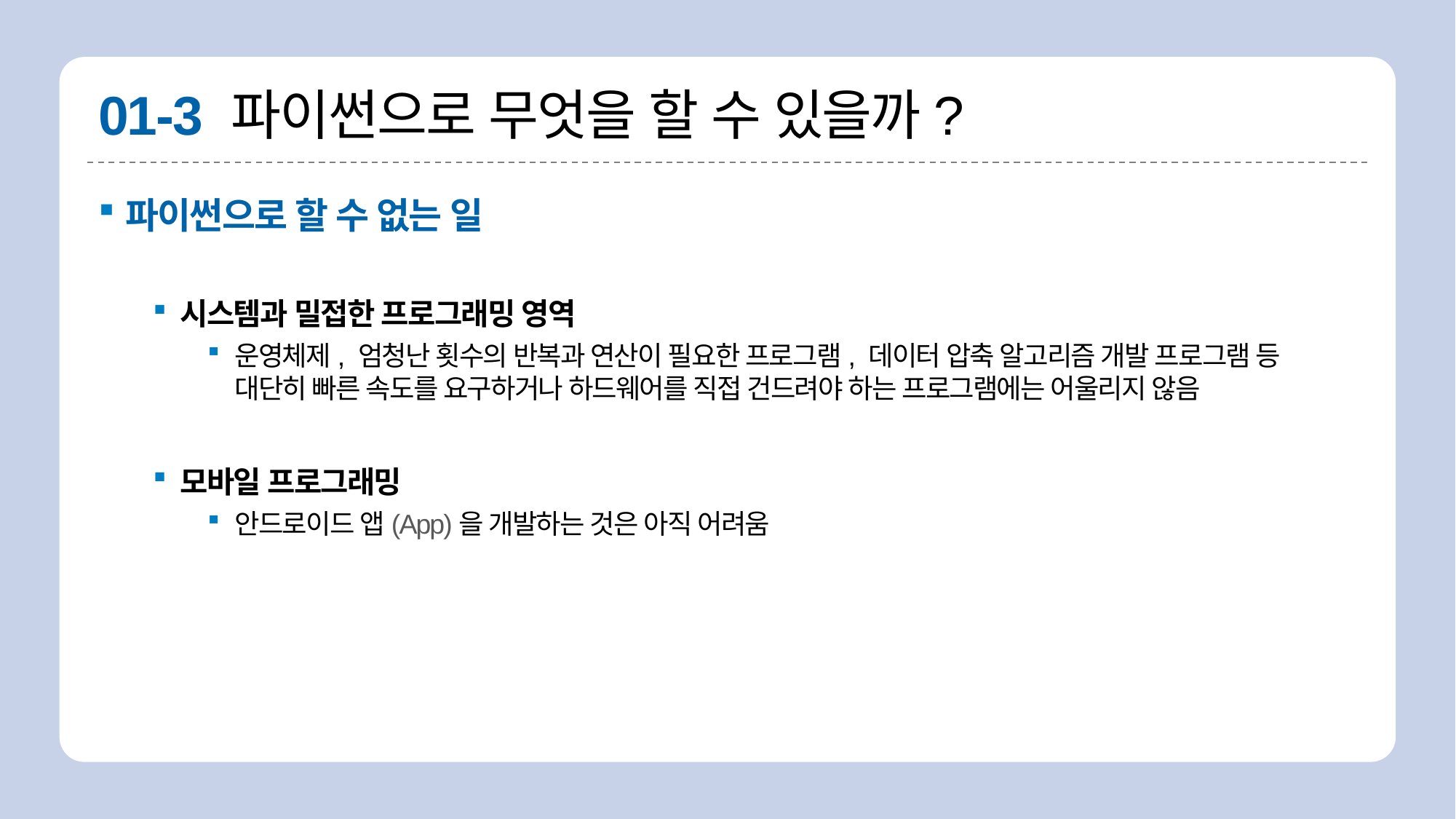

# 01-3 파이썬으로 무엇을 할 수 있을까?
파이썬으로 할 수 없는 일

시스템과 밀접한 프로그래밍 영역
운영체제, 엄청난 횟수의 반복과 연산이 필요한 프로그램, 데이터 압축 알고리즘 개발 프로그램 등 대단히 빠른 속도를 요구하거나 하드웨어를 직접 건드려야 하는 프로그램에는 어울리지 않음

모바일 프로그래밍
안드로이드 앱(App)을 개발하는 것은 아직 어려움